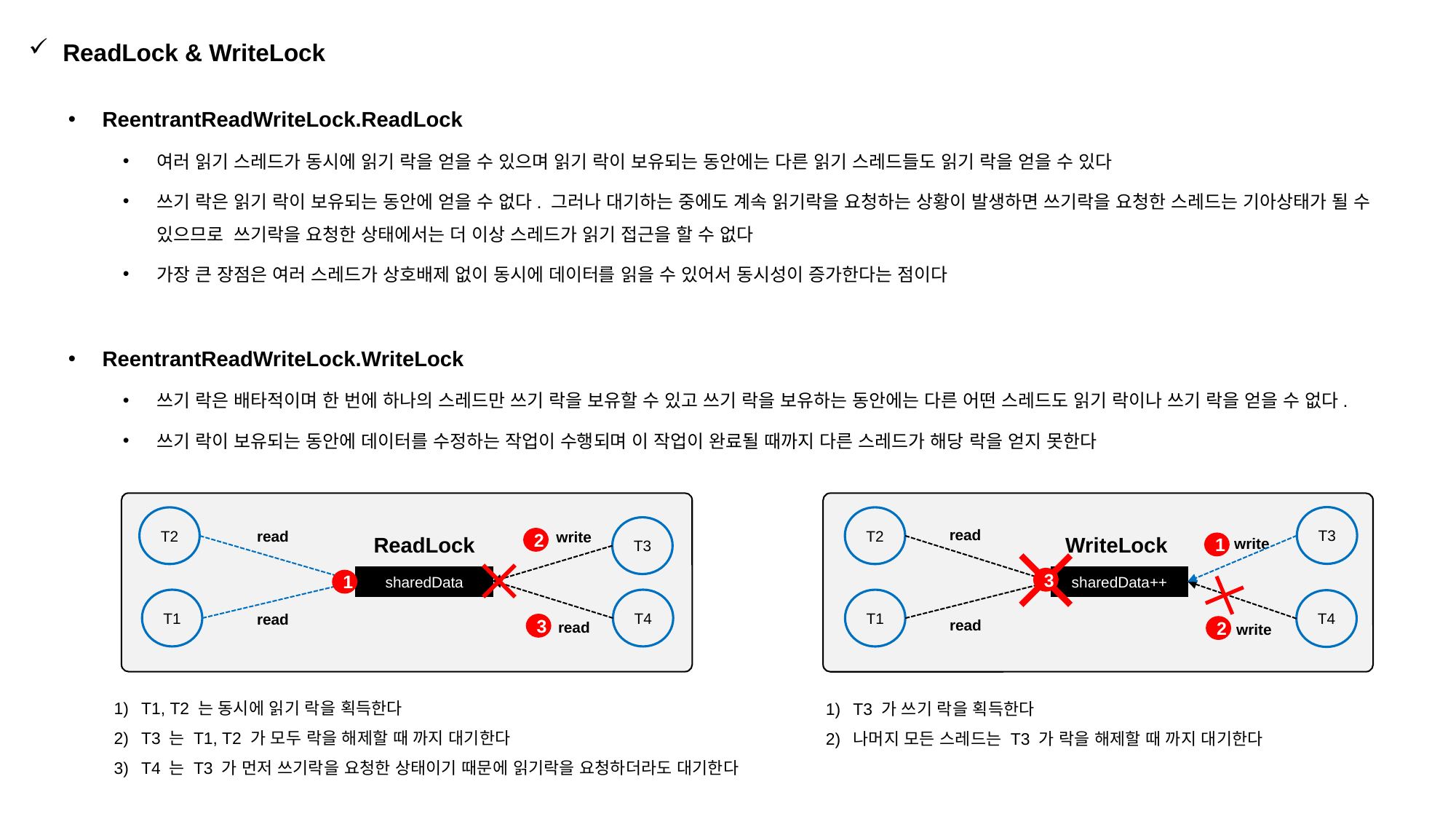

ReadLock & WriteLock
ReentrantReadWriteLock.ReadLock
여러 읽기 스레드가 동시에 읽기 락을 얻을 수 있으며 읽기 락이 보유되는 동안에는 다른 읽기 스레드들도 읽기 락을 얻을 수 있다
쓰기 락은 읽기 락이 보유되는 동안에 얻을 수 없다. 그러나 대기하는 중에도 계속 읽기락을 요청하는 상황이 발생하면 쓰기락을 요청한 스레드는 기아상태가 될 수 있으므로  쓰기락을 요청한 상태에서는 더 이상 스레드가 읽기 접근을 할 수 없다
가장 큰 장점은 여러 스레드가 상호배제 없이 동시에 데이터를 읽을 수 있어서 동시성이 증가한다는 점이다

ReentrantReadWriteLock.WriteLock
쓰기 락은 배타적이며 한 번에 하나의 스레드만 쓰기 락을 보유할 수 있고 쓰기 락을 보유하는 동안에는 다른 어떤 스레드도 읽기 락이나 쓰기 락을 얻을 수 없다.
쓰기 락이 보유되는 동안에 데이터를 수정하는 작업이 수행되며 이 작업이 완료될 때까지 다른 스레드가 해당 락을 얻지 못한다

T3
T2
T2
T3
read
read
write
ReadLock
WriteLock
2
write
1

sharedData
sharedData++

3
1
T1
T4
T1
T4
read
read
read
3
write
2
T1, T2 는 동시에 읽기 락을 획득한다
T3 는 T1, T2 가 모두 락을 해제할 때 까지 대기한다
T4 는 T3 가 먼저 쓰기락을 요청한 상태이기 때문에 읽기락을 요청하더라도 대기한다
T3 가 쓰기 락을 획득한다
나머지 모든 스레드는 T3 가 락을 해제할 때 까지 대기한다